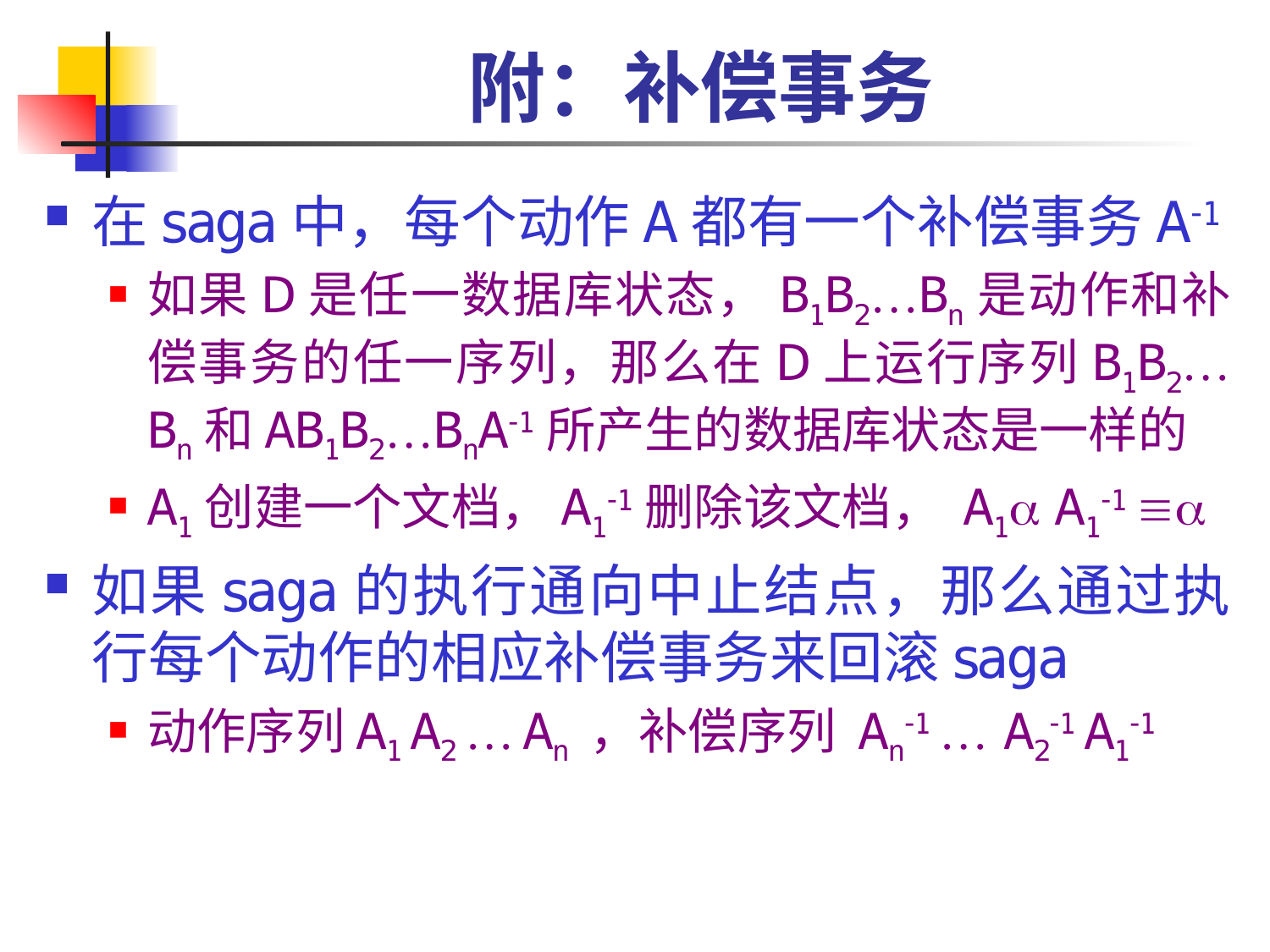

# 附：补偿事务
在saga中，每个动作A都有一个补偿事务A-1
如果D是任一数据库状态，B1B2…Bn是动作和补偿事务的任一序列，那么在D上运行序列B1B2…Bn和AB1B2…BnA-1所产生的数据库状态是一样的
A1创建一个文档，A1-1删除该文档， A1α A1-1 ≡α
如果saga的执行通向中止结点，那么通过执行每个动作的相应补偿事务来回滚saga
动作序列A1 A2 … An ，补偿序列 An-1 … A2-1 A1-1